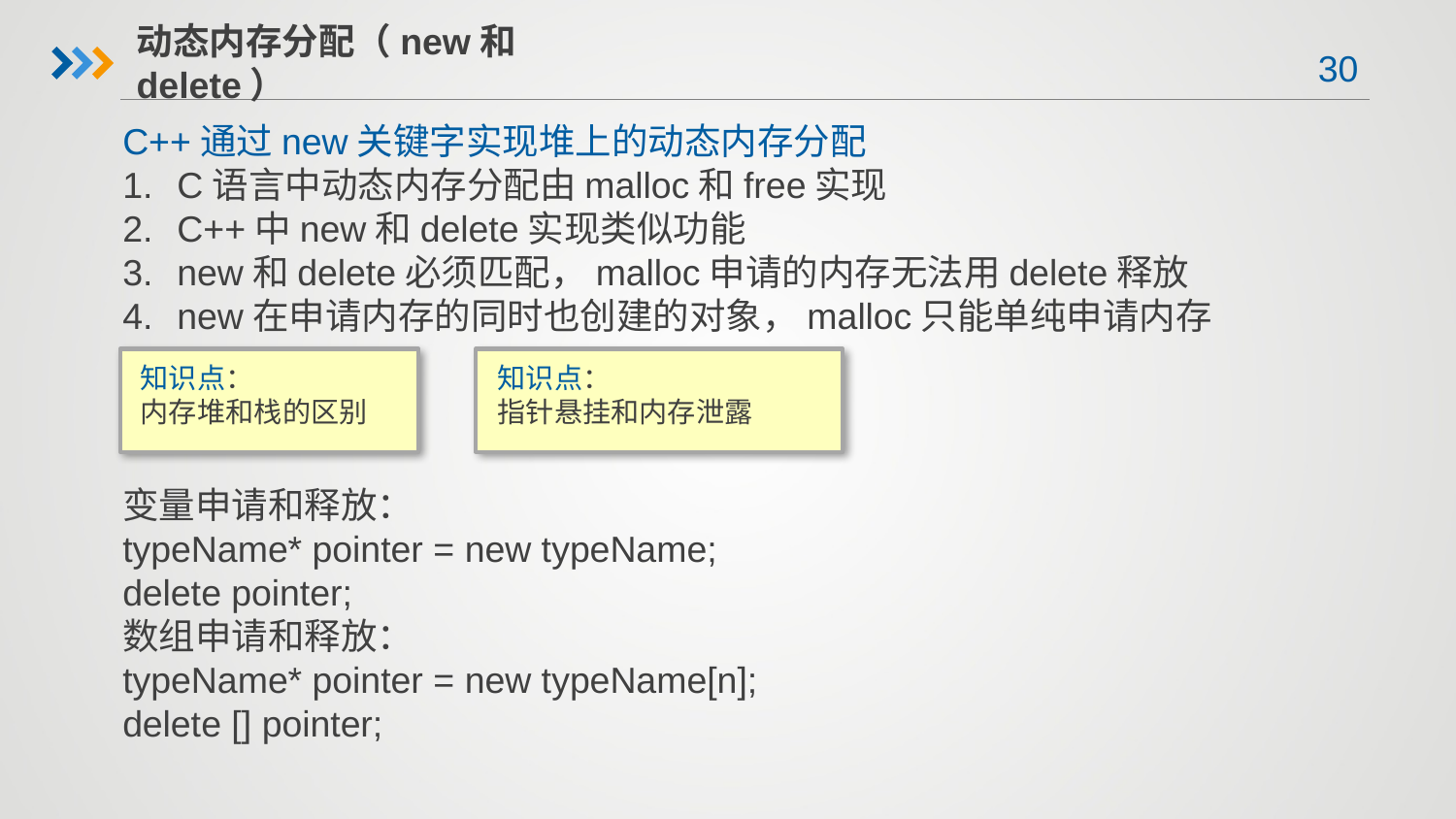

动态内存分配（new和delete）
C++通过new关键字实现堆上的动态内存分配
C语言中动态内存分配由malloc和free实现
C++中new和delete实现类似功能
new和delete必须匹配，malloc申请的内存无法用delete释放
new在申请内存的同时也创建的对象，malloc只能单纯申请内存

知识点：
内存堆和栈的区别

知识点：
指针悬挂和内存泄露
变量申请和释放：
typeName* pointer = new typeName;
delete pointer;
数组申请和释放：
typeName* pointer = new typeName[n];
delete [] pointer;